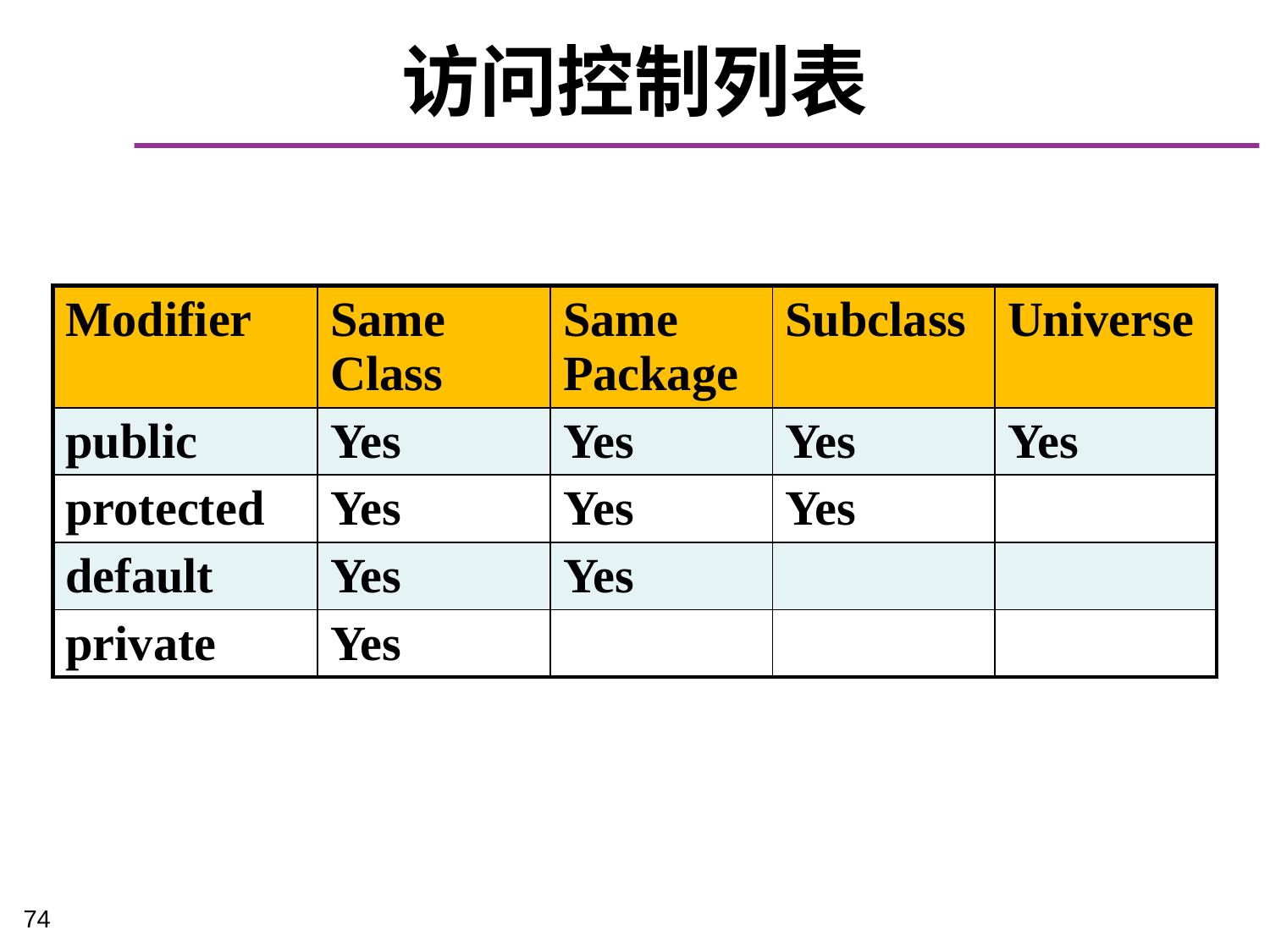

# 访问控制列表
| Modifier | Same Class | Same Package | Subclass | Universe |
| --- | --- | --- | --- | --- |
| public | Yes | Yes | Yes | Yes |
| protected | Yes | Yes | Yes |  |
| default | Yes | Yes |  |  |
| private | Yes |  |  |  |
74